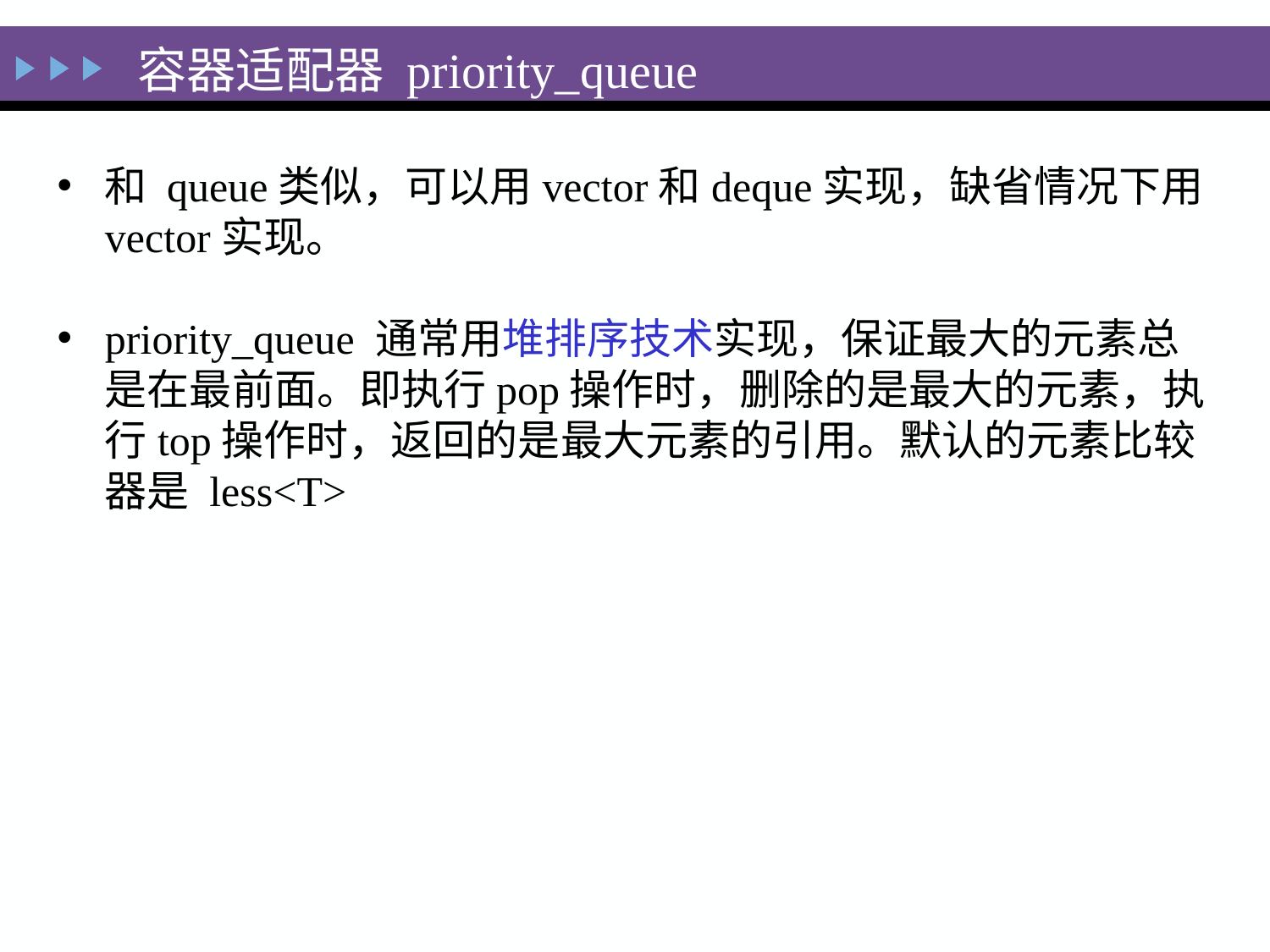

容器适配器 priority_queue
和 queue类似，可以用vector和deque实现，缺省情况下用vector实现。

priority_queue 通常用堆排序技术实现，保证最大的元素总是在最前面。即执行pop操作时，删除的是最大的元素，执行top操作时，返回的是最大元素的引用。默认的元素比较器是 less<T>